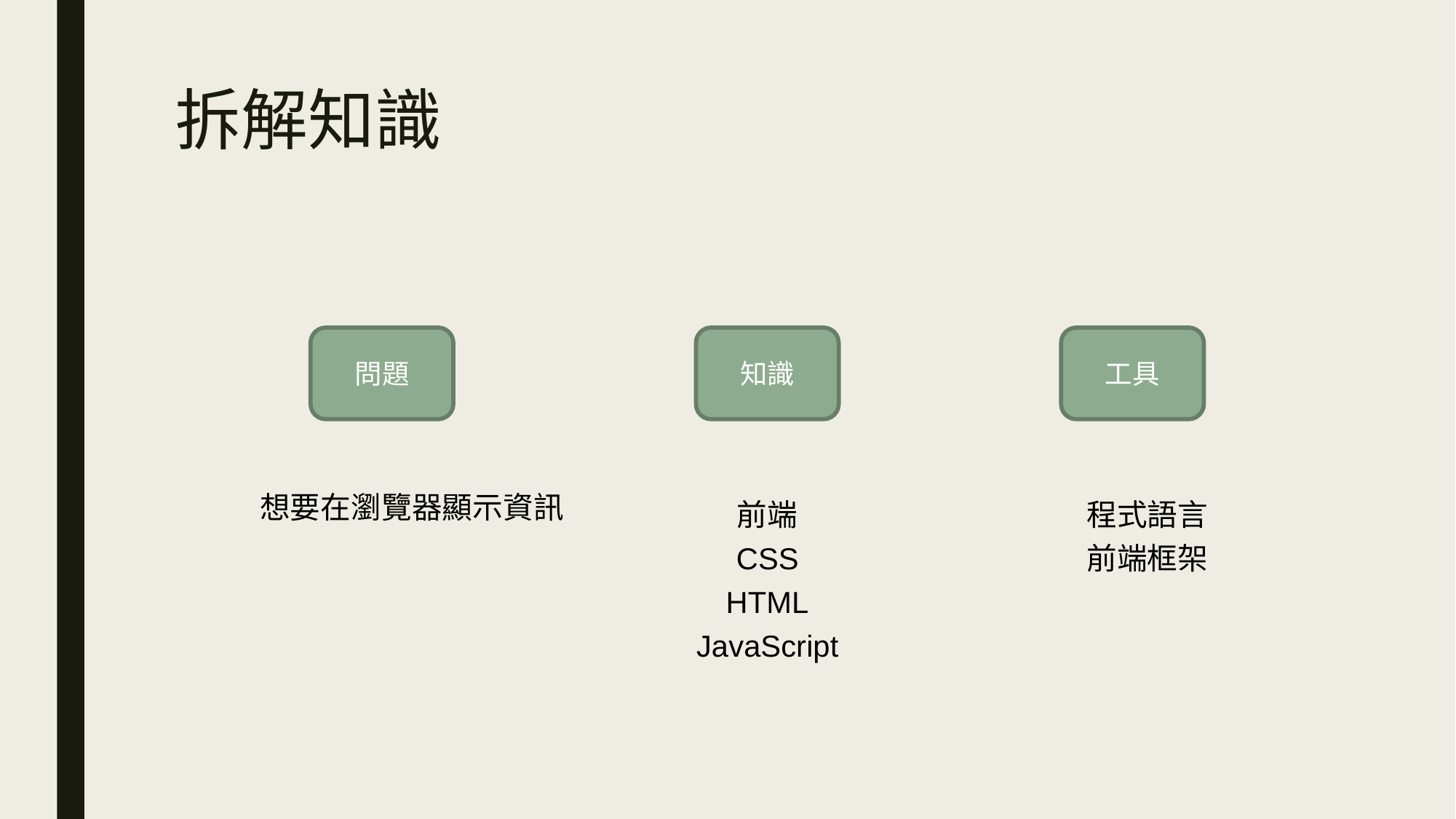

# 拆解知識
問題
知識
工具
想要在瀏覽器顯示資訊
前端
CSS
HTML
JavaScript
程式語言
前端框架